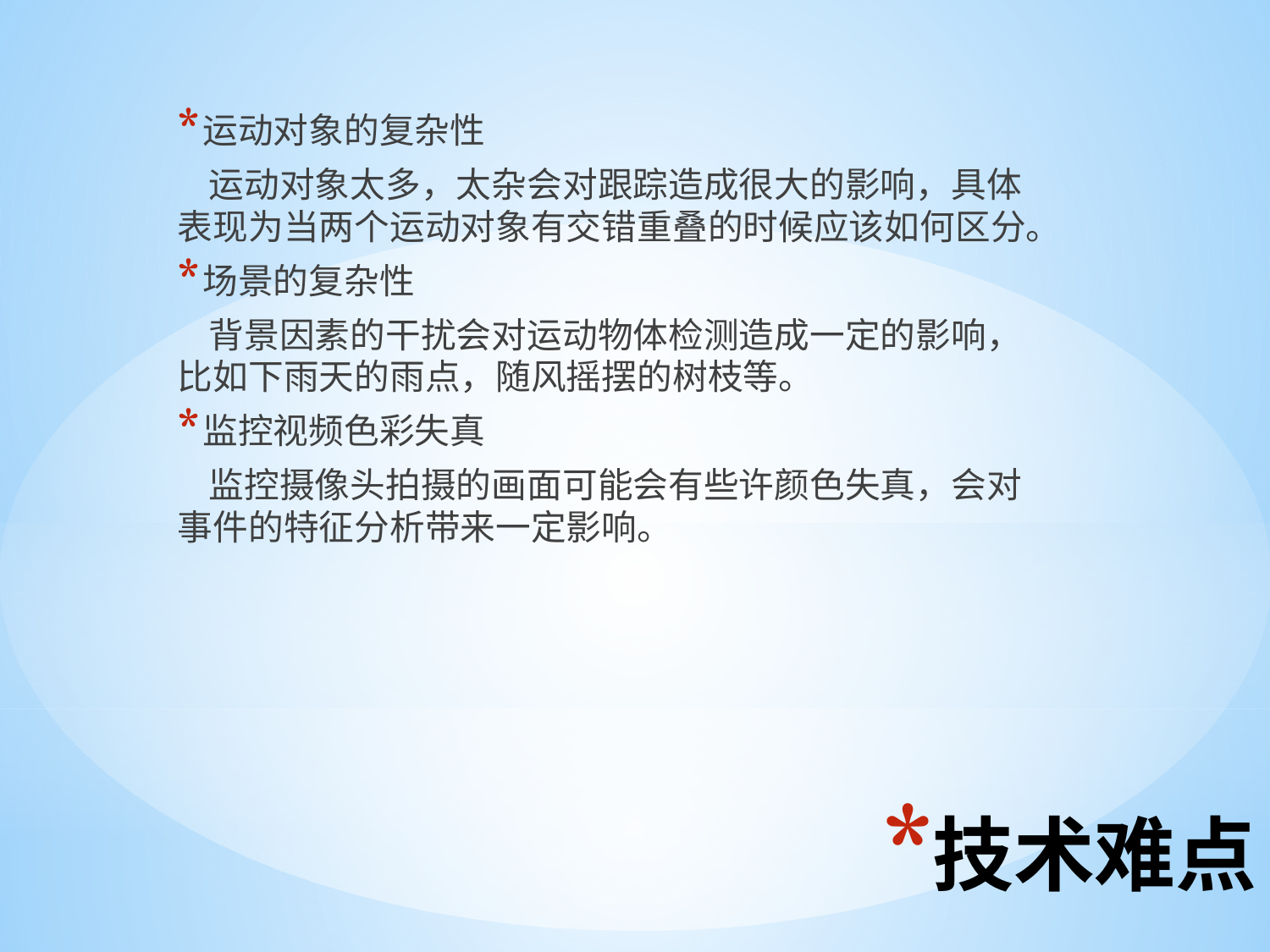

运动对象的复杂性
   运动对象太多，太杂会对跟踪造成很大的影响，具体表现为当两个运动对象有交错重叠的时候应该如何区分。
场景的复杂性
   背景因素的干扰会对运动物体检测造成一定的影响，比如下雨天的雨点，随风摇摆的树枝等。
监控视频色彩失真
   监控摄像头拍摄的画面可能会有些许颜色失真，会对事件的特征分析带来一定影响。
# 技术难点